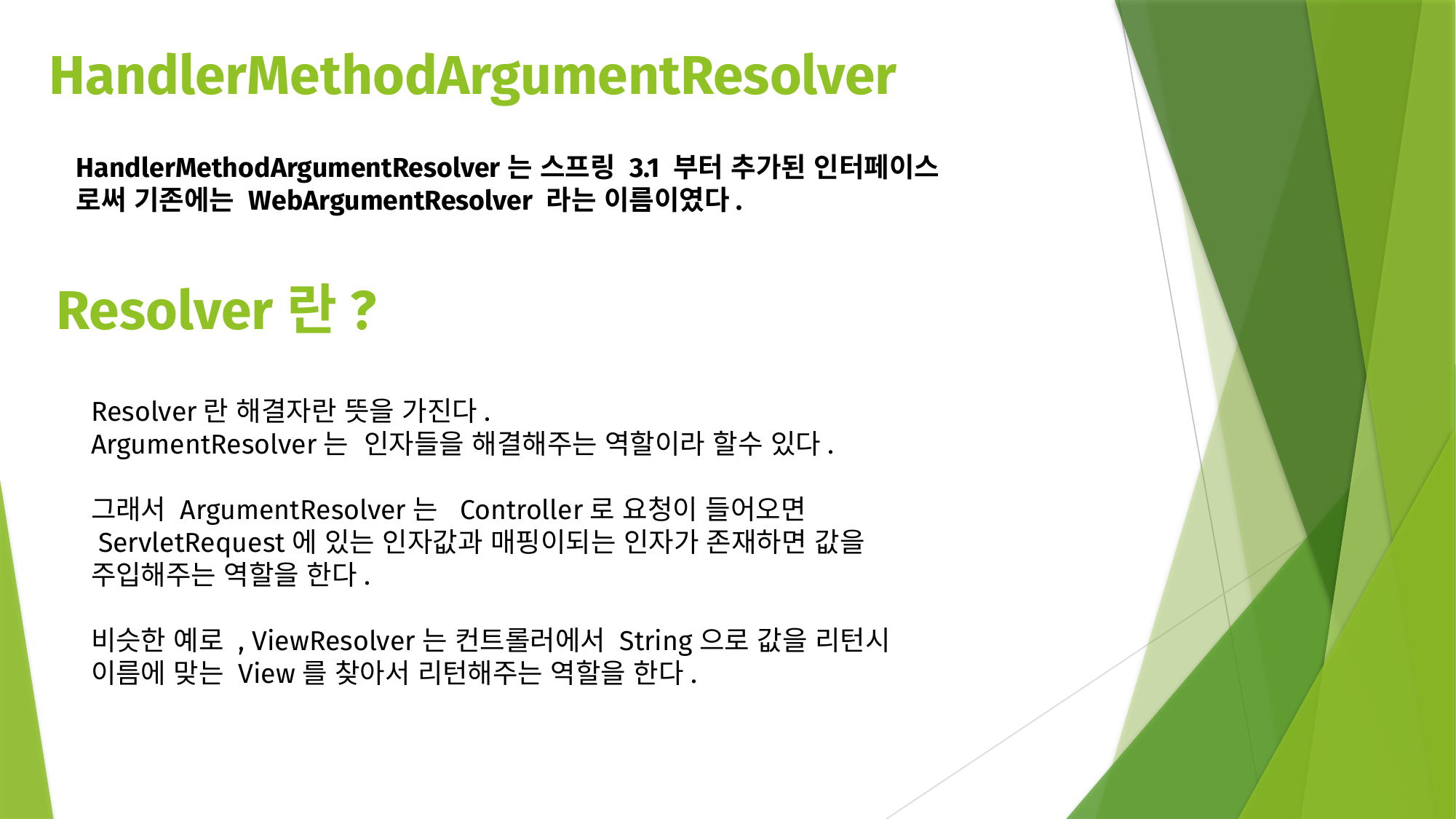

# HandlerMethodArgumentResolver

HandlerMethodArgumentResolver는 스프링 3.1 부터 추가된 인터페이스 로써 기존에는 WebArgumentResolver 라는 이름이였다.
Resolver란?
Resolver란 해결자란 뜻을 가진다.
ArgumentResolver는  인자들을 해결해주는 역할이라 할수 있다.

그래서 ArgumentResolver는  Controller로 요청이 들어오면
 ServletRequest에 있는 인자값과 매핑이되는 인자가 존재하면 값을 주입해주는 역할을 한다.

비슷한 예로 , ViewResolver는 컨트롤러에서 String으로 값을 리턴시
이름에 맞는 View를 찾아서 리턴해주는 역할을 한다.